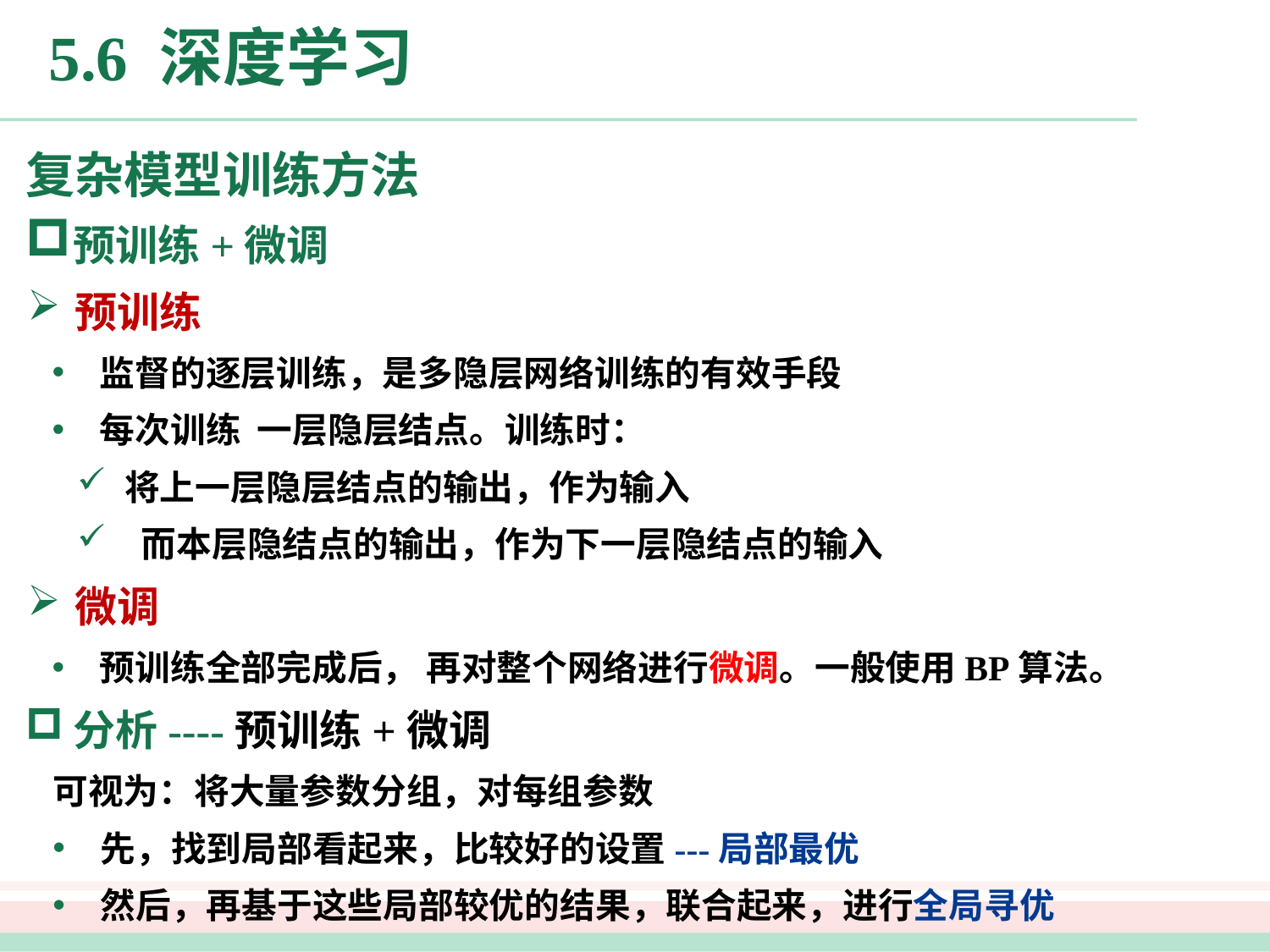

# 5.6 深度学习
复杂模型训练方法
预训练+微调
预训练
监督的逐层训练，是多隐层网络训练的有效手段
每次训练  一层隐层结点。训练时：
将上一层隐层结点的输出，作为输入
 而本层隐结点的输出，作为下一层隐结点的输入
微调
预训练全部完成后， 再对整个网络进行微调。一般使用BP算法。
分析----预训练+微调
可视为：将大量参数分组，对每组参数
先，找到局部看起来，比较好的设置---局部最优
然后，再基于这些局部较优的结果，联合起来，进行全局寻优